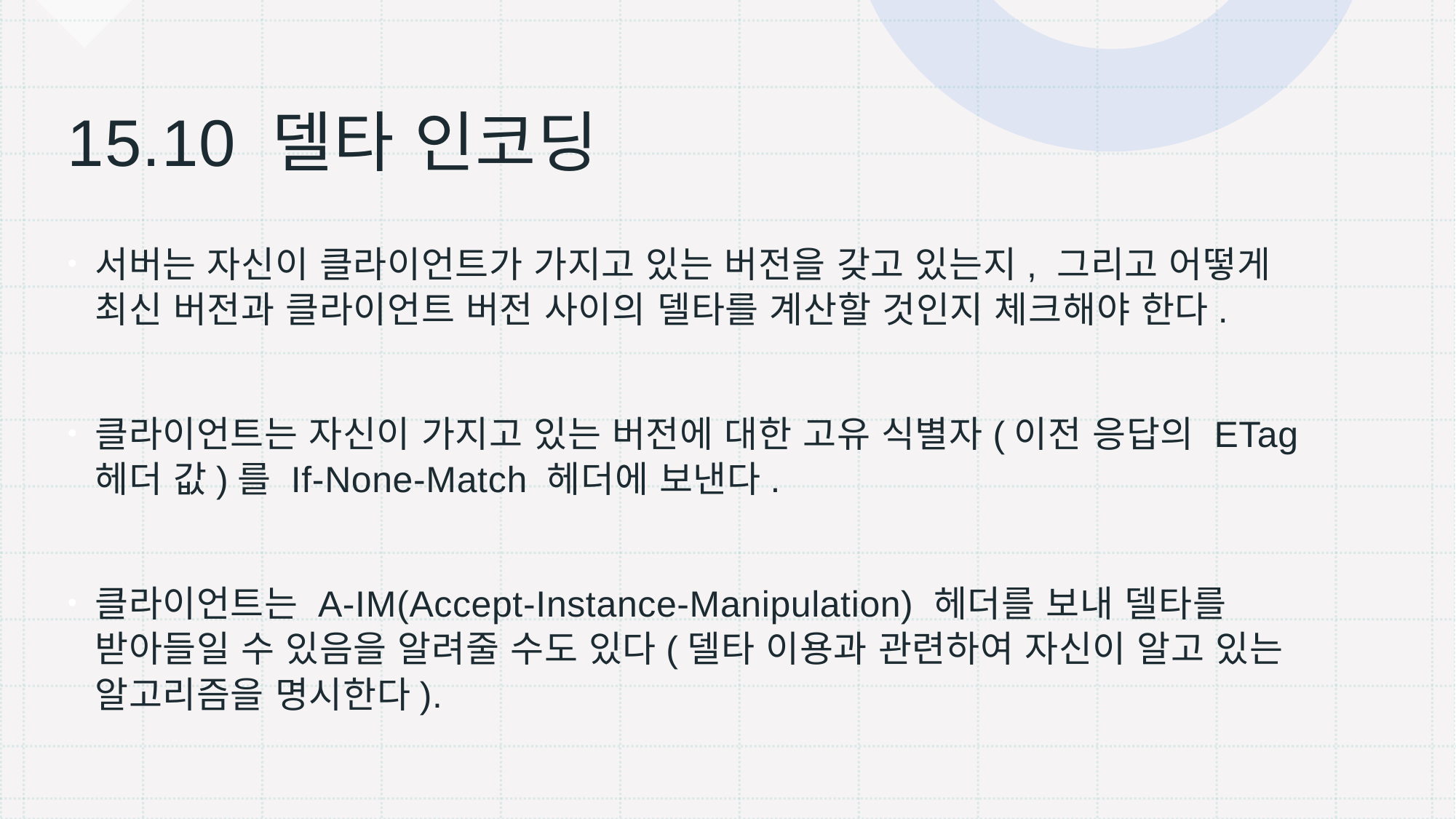

# 15.10 델타 인코딩
서버는 자신이 클라이언트가 가지고 있는 버전을 갖고 있는지, 그리고 어떻게 최신 버전과 클라이언트 버전 사이의 델타를 계산할 것인지 체크해야 한다.

클라이언트는 자신이 가지고 있는 버전에 대한 고유 식별자(이전 응답의 ETag 헤더 값)를 If-None-Match 헤더에 보낸다.

클라이언트는 A-IM(Accept-Instance-Manipulation) 헤더를 보내 델타를 받아들일 수 있음을 알려줄 수도 있다(델타 이용과 관련하여 자신이 알고 있는 알고리즘을 명시한다).